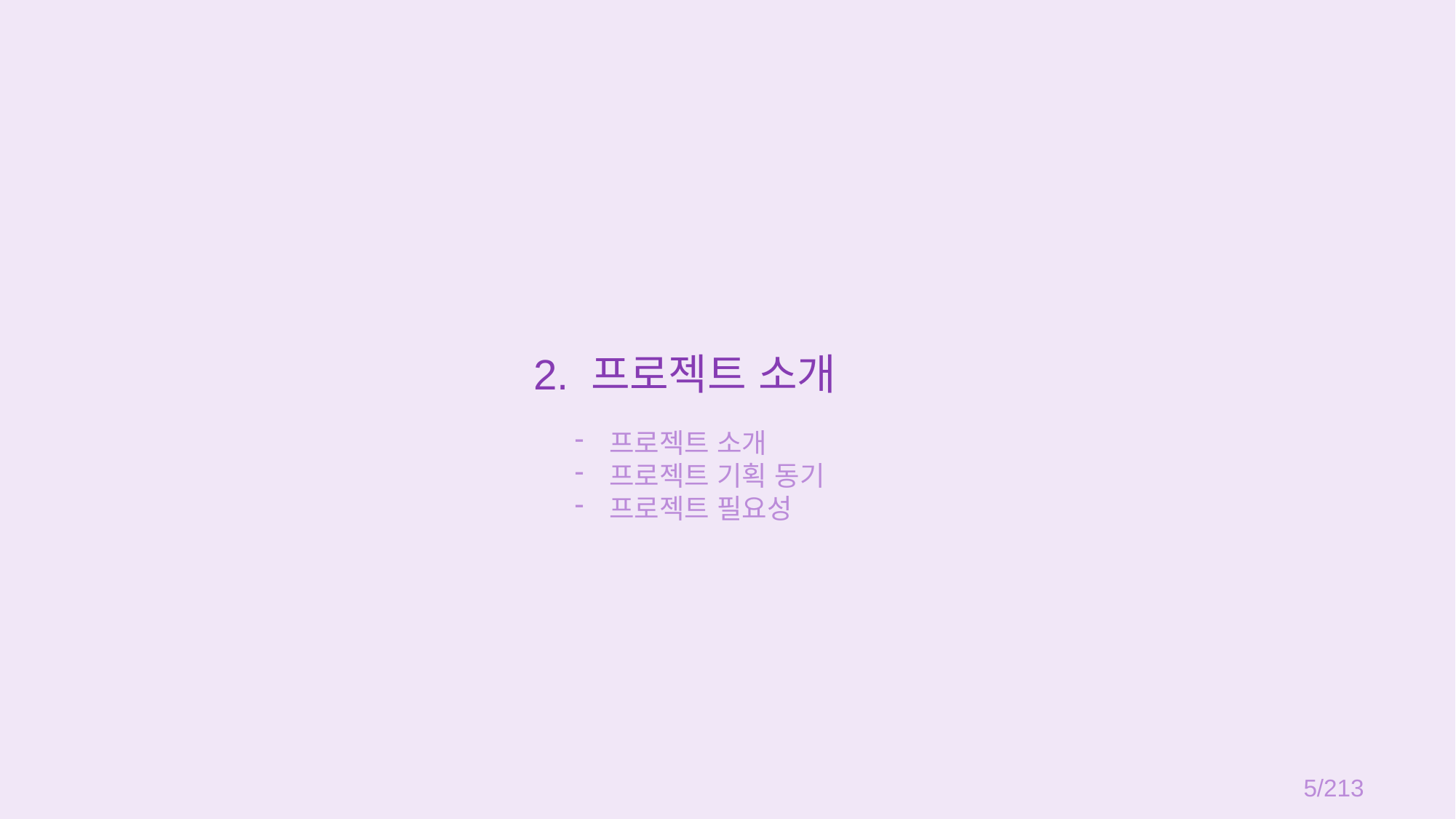

2. 프로젝트 소개
프로젝트 소개
프로젝트 기획 동기
프로젝트 필요성